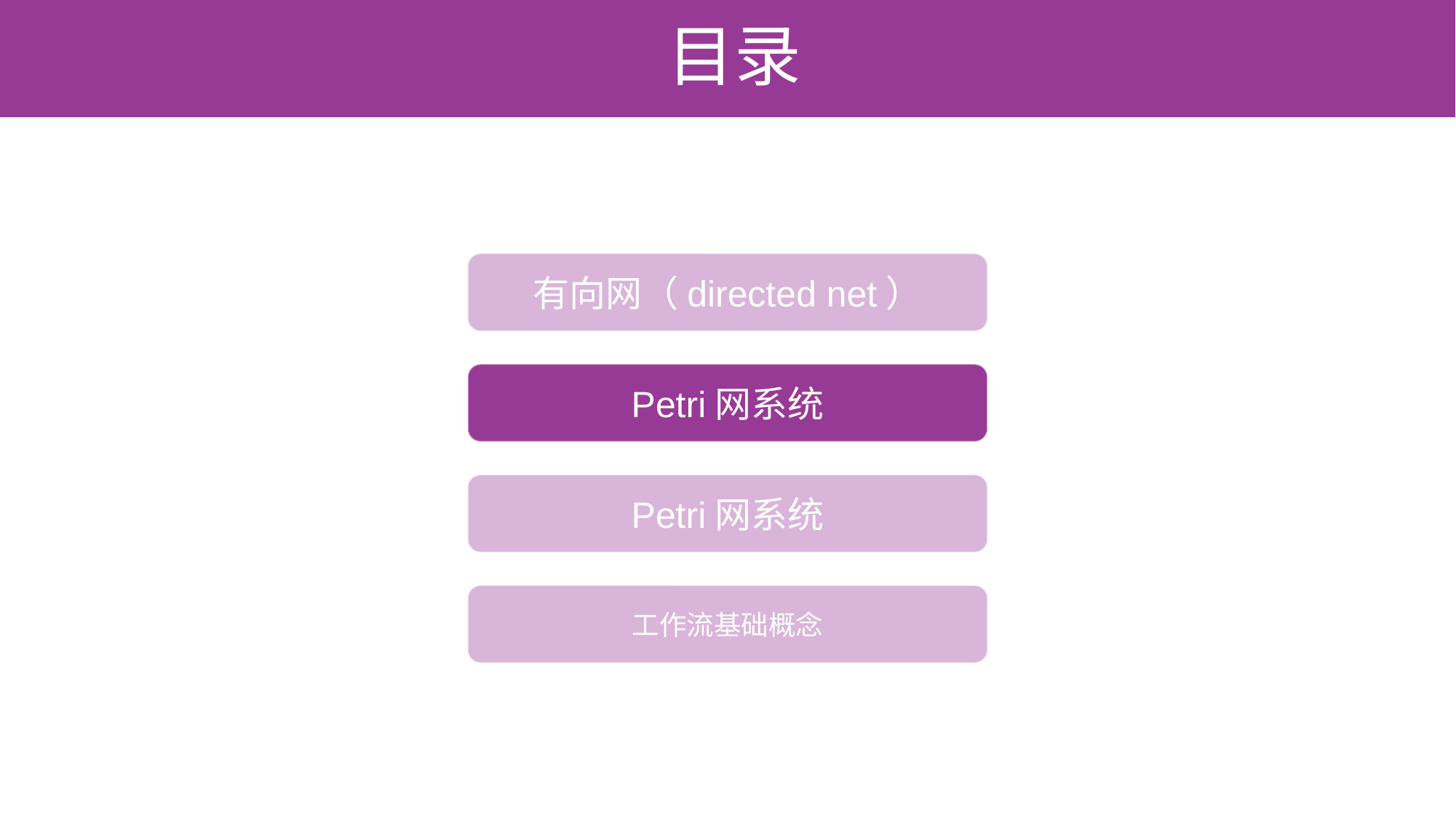

# 目录
有向网（directed net）
Petri网系统
Petri网系统
工作流基础概念